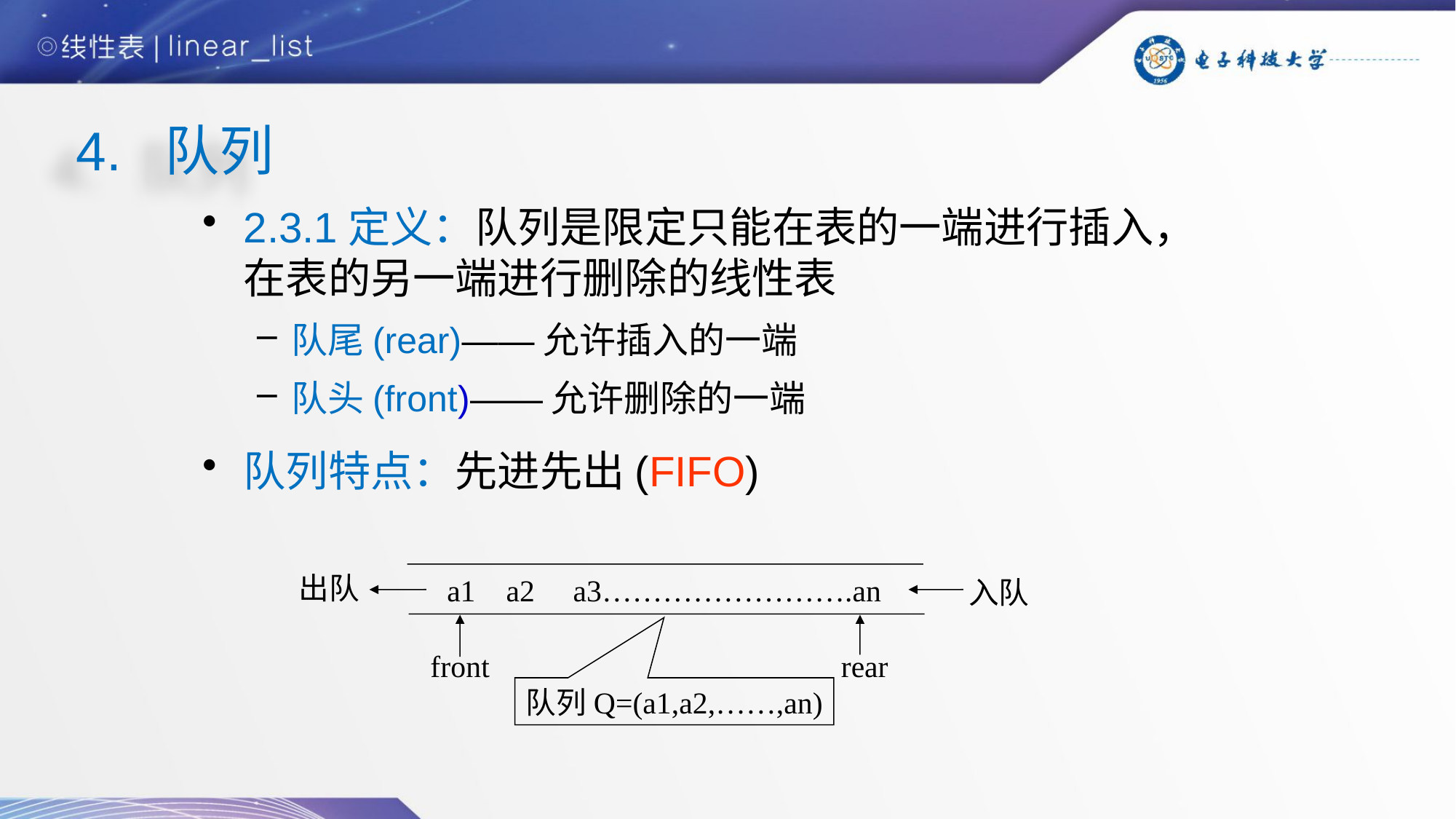

# 4.  队列
2.3.1定义：队列是限定只能在表的一端进行插入，在表的另一端进行删除的线性表
队尾(rear)——允许插入的一端
队头(front)——允许删除的一端
队列特点：先进先出(FIFO)

出队

a1    a2     a3…………………….an
入队

front
rear
队列Q=(a1,a2,……,an)